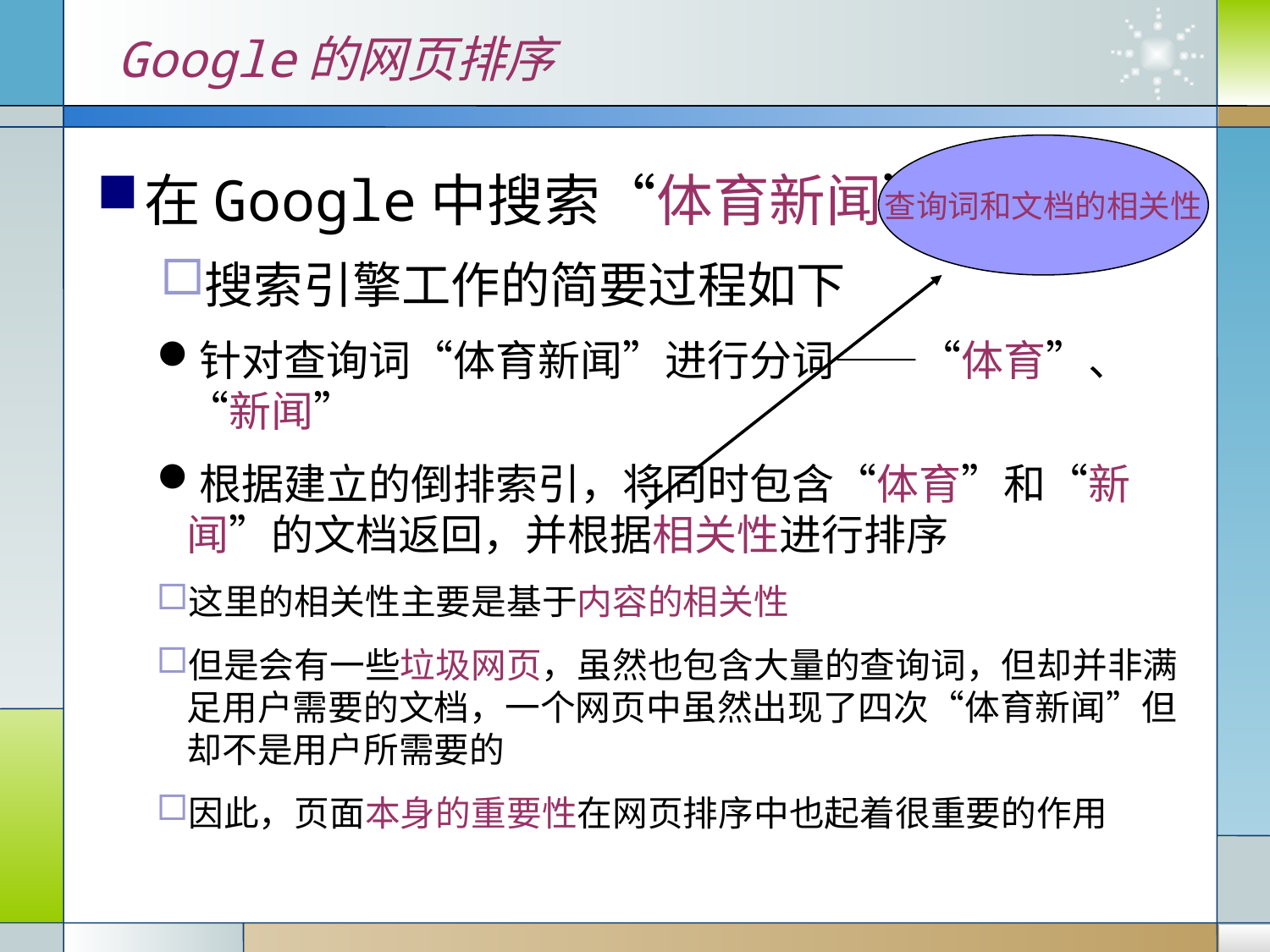

Google的网页排序
查询词和文档的相关性
在Google中搜索“体育新闻”
搜索引擎工作的简要过程如下
针对查询词“体育新闻”进行分词——“体育”、“新闻”
根据建立的倒排索引，将同时包含“体育”和“新闻”的文档返回，并根据相关性进行排序
这里的相关性主要是基于内容的相关性
但是会有一些垃圾网页，虽然也包含大量的查询词，但却并非满足用户需要的文档，一个网页中虽然出现了四次“体育新闻”但却不是用户所需要的
因此，页面本身的重要性在网页排序中也起着很重要的作用